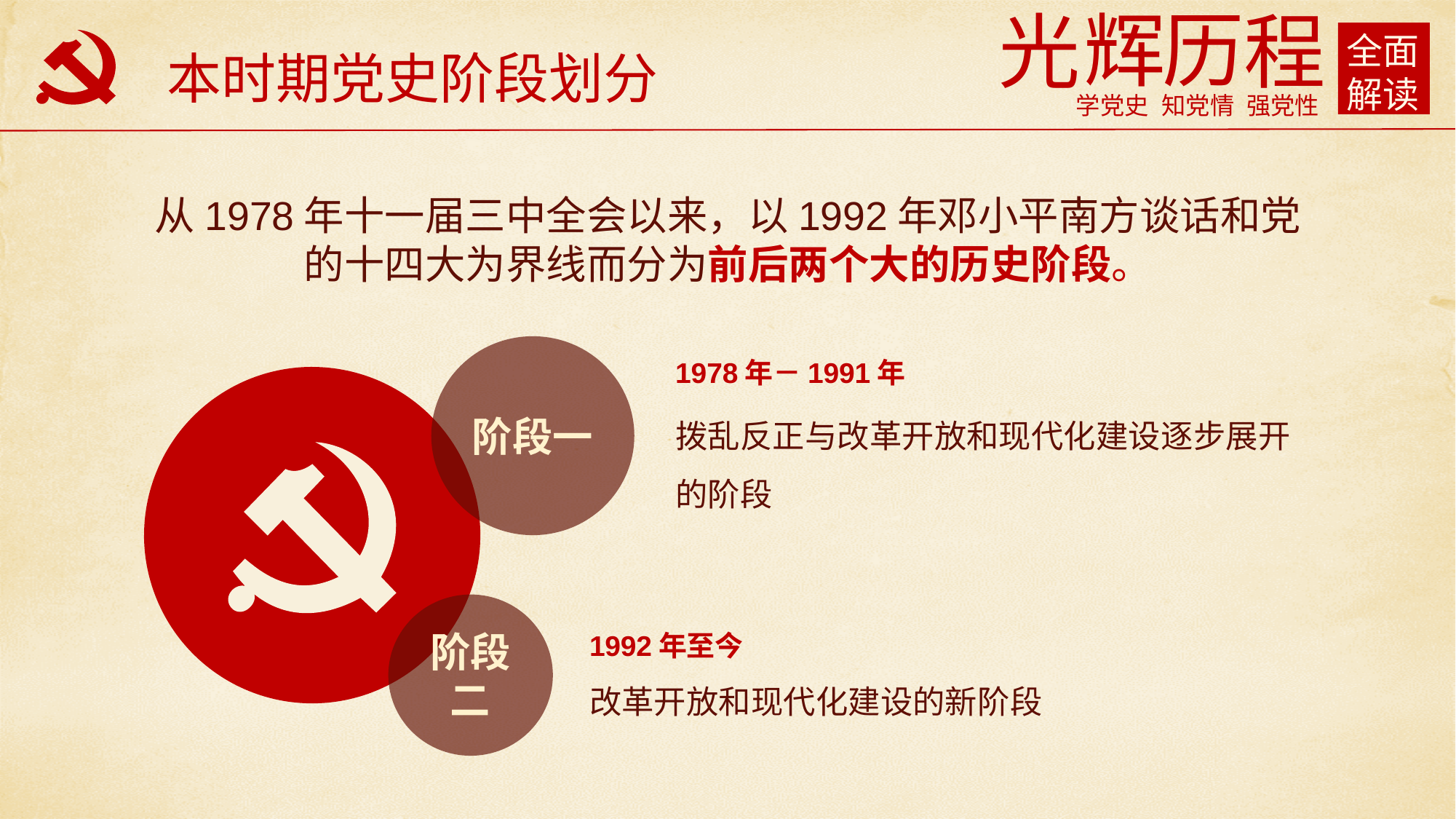

本时期党史阶段划分
从1978年十一届三中全会以来，以1992年邓小平南方谈话和党的十四大为界线而分为前后两个大的历史阶段。
阶段一
1978年－1991年
拨乱反正与改革开放和现代化建设逐步展开的阶段

阶段二
1992年至今
改革开放和现代化建设的新阶段
延时符